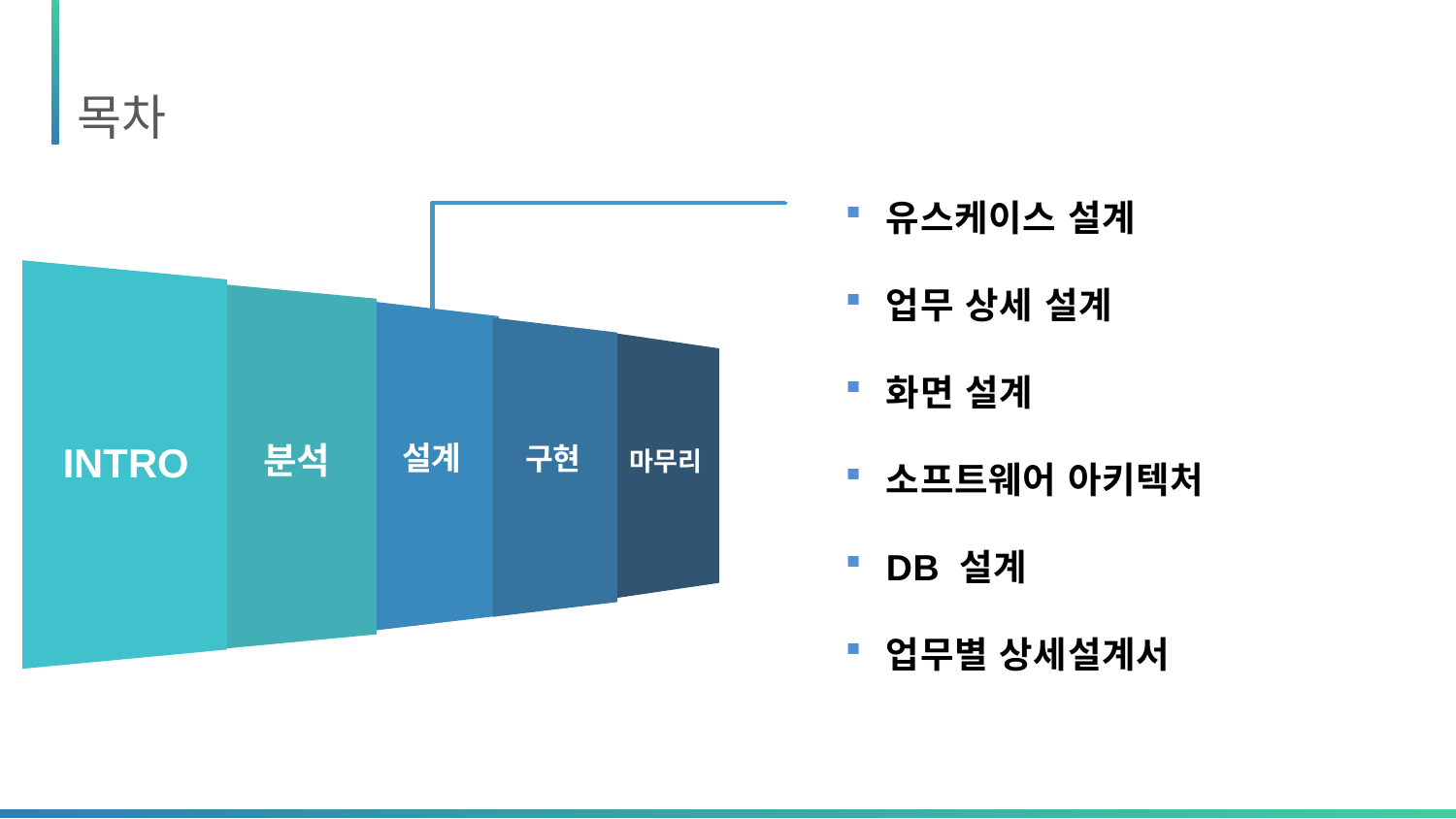

목차
유스케이스 설계
업무 상세 설계
화면 설계
소프트웨어 아키텍처
DB 설계
업무별 상세설계서

INTRO
설계
분석
구현
마무리